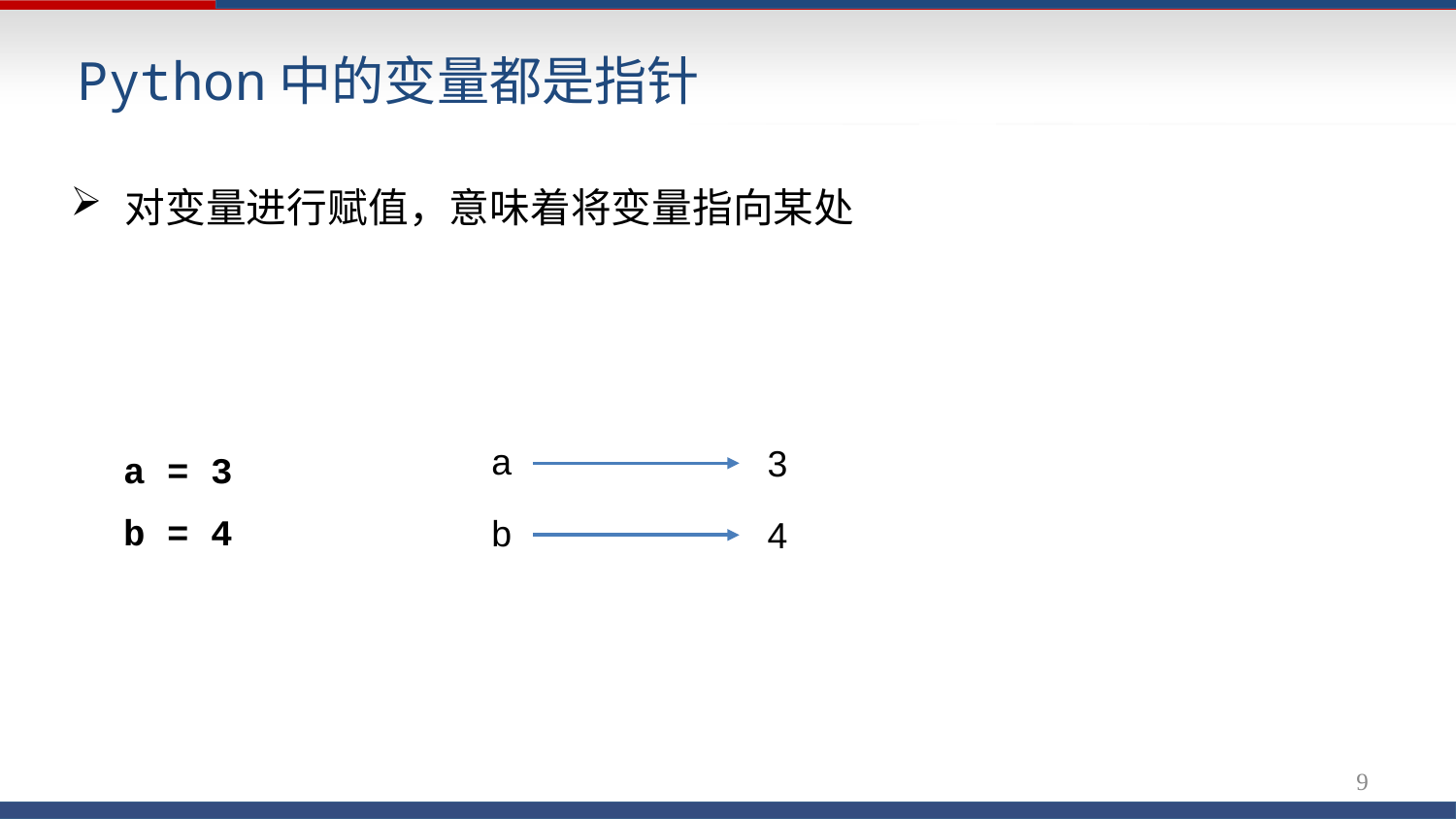

Python中的变量都是指针
对变量进行赋值，意味着将变量指向某处

a
3
a = 3
b = 4
b
4
9